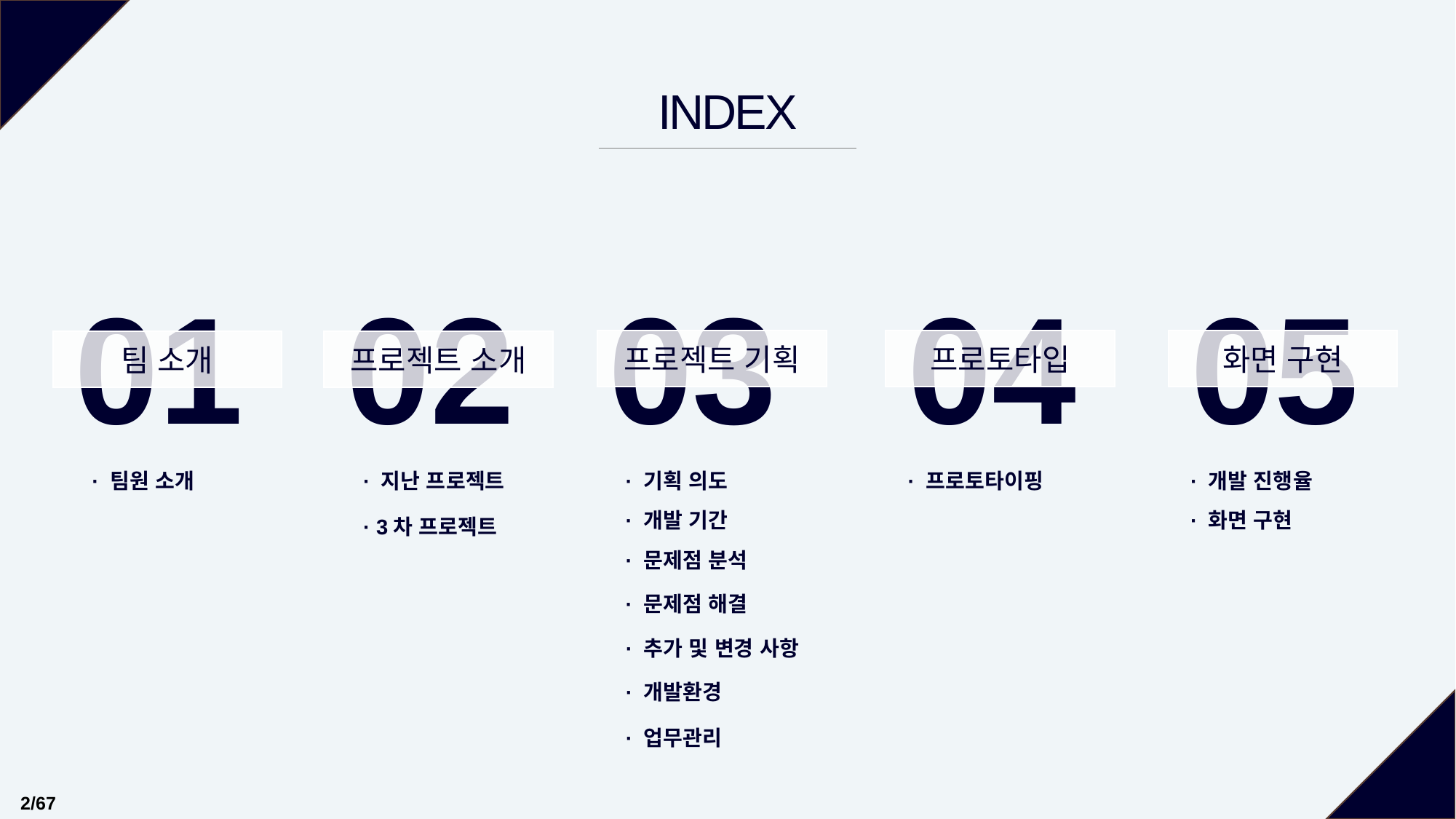

INDEX
01
02
03
04
05
프로젝트 기획
프로토타입
화면 구현
팀 소개
프로젝트 소개
· 팀원 소개
· 기획 의도
· 지난 프로젝트
· 프로토타이핑
· 개발 진행율
· 개발 기간
· 화면 구현
· 3차 프로젝트
· 문제점 분석
· 문제점 해결
· 추가 및 변경 사항
· 개발환경
· 업무관리